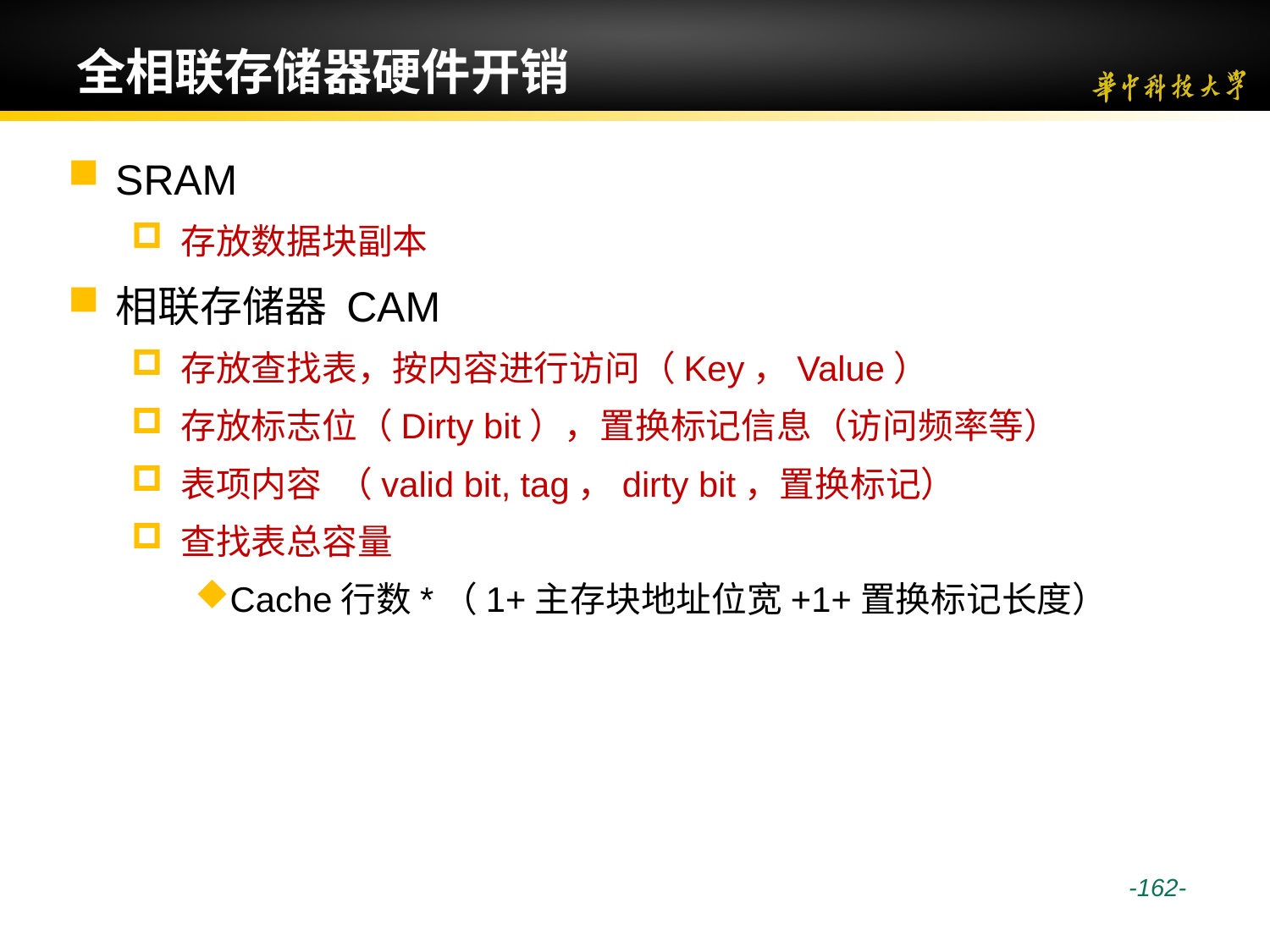

# 全相联存储器硬件开销
SRAM
存放数据块副本
相联存储器 CAM
存放查找表，按内容进行访问（Key，Value）
存放标志位（Dirty bit），置换标记信息（访问频率等）
表项内容  （valid bit, tag，dirty bit，置换标记）
查找表总容量
Cache行数*（1+主存块地址位宽+1+置换标记长度）

 -162-